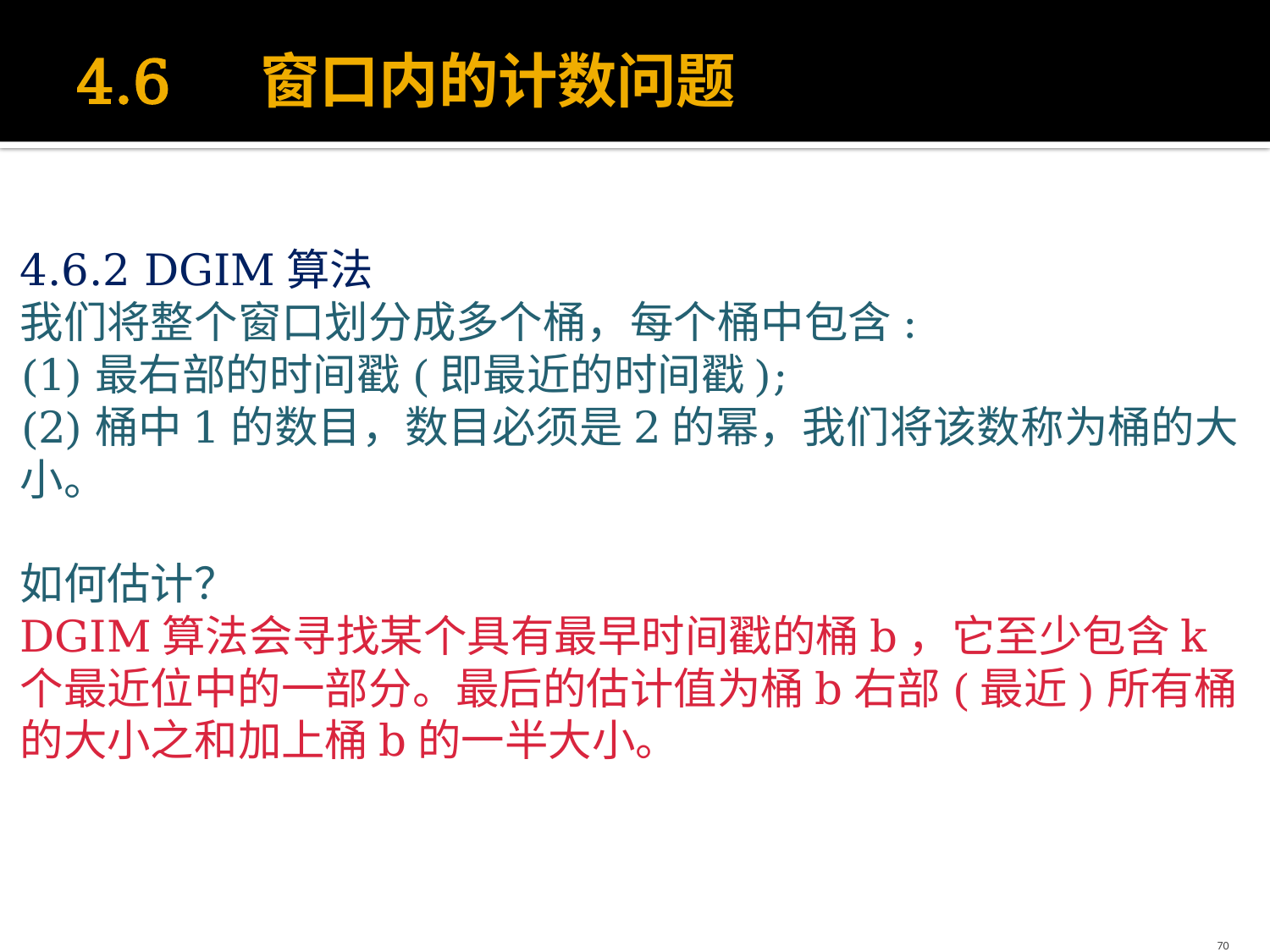

# 4.6    窗口内的计数问题
4.6.2 DGIM算法
我们将整个窗口划分成多个桶，每个桶中包含:
(1)最右部的时间戳(即最近的时间戳);
(2)桶中1的数目，数目必须是2的幂，我们将该数称为桶的大小。
如何估计？
DGIM算法会寻找某个具有最早时间戳的桶b，它至少包含k个最近位中的一部分。最后的估计值为桶b右部(最近)所有桶的大小之和加上桶b的一半大小。

70